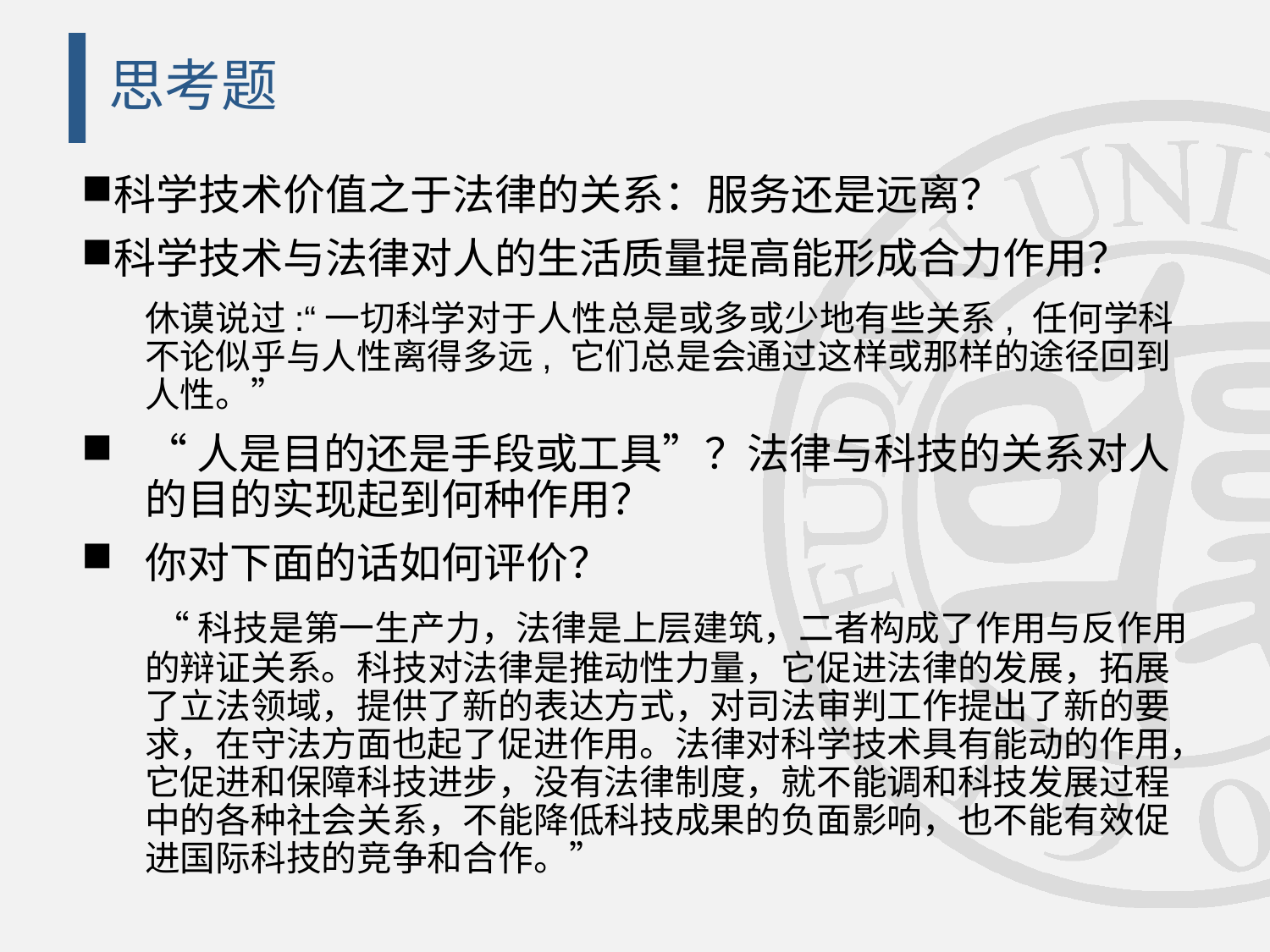

# 思考题
科学技术价值之于法律的关系：服务还是远离？
科学技术与法律对人的生活质量提高能形成合力作用？
休谟说过:“一切科学对于人性总是或多或少地有些关系, 任何学科不论似乎与人性离得多远, 它们总是会通过这样或那样的途径回到人性。”
“人是目的还是手段或工具”？法律与科技的关系对人的目的实现起到何种作用？
你对下面的话如何评价？
 “科技是第一生产力，法律是上层建筑，二者构成了作用与反作用的辩证关系。科技对法律是推动性力量，它促进法律的发展，拓展了立法领域，提供了新的表达方式，对司法审判工作提出了新的要求，在守法方面也起了促进作用。法律对科学技术具有能动的作用，它促进和保障科技进步，没有法律制度，就不能调和科技发展过程中的各种社会关系，不能降低科技成果的负面影响，也不能有效促进国际科技的竞争和合作。”